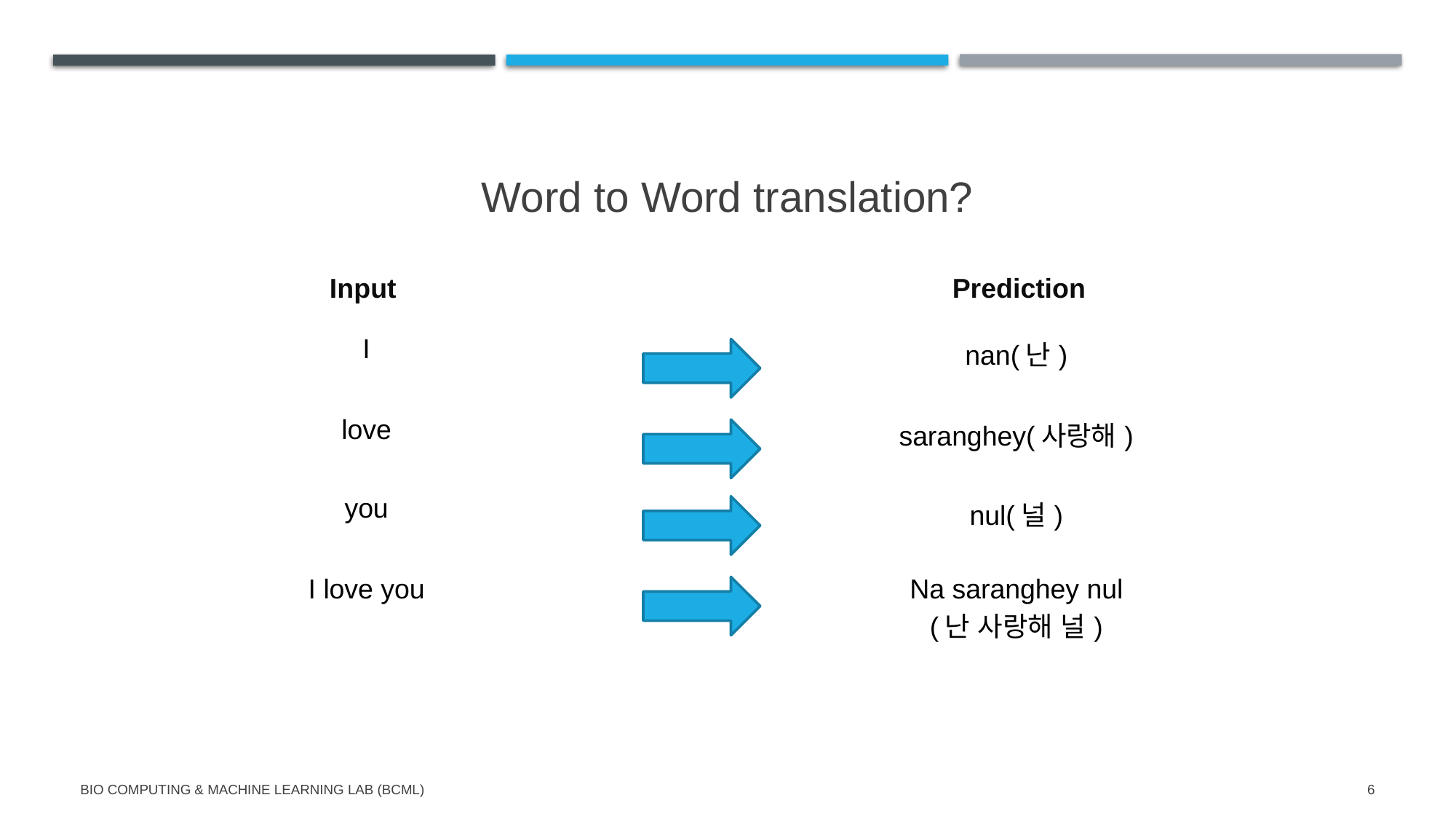

# Word to Word translation?
| Input |  | Prediction |  |
| --- | --- | --- | --- |
| I |  |  | nan(난) |
| love |  |  | saranghey(사랑해) |
| you |  |  | nul(널) |
| I love you |  |  | Na saranghey nul (난 사랑해 널) |

Bio Computing & Machine Learning Lab (BCML)
6